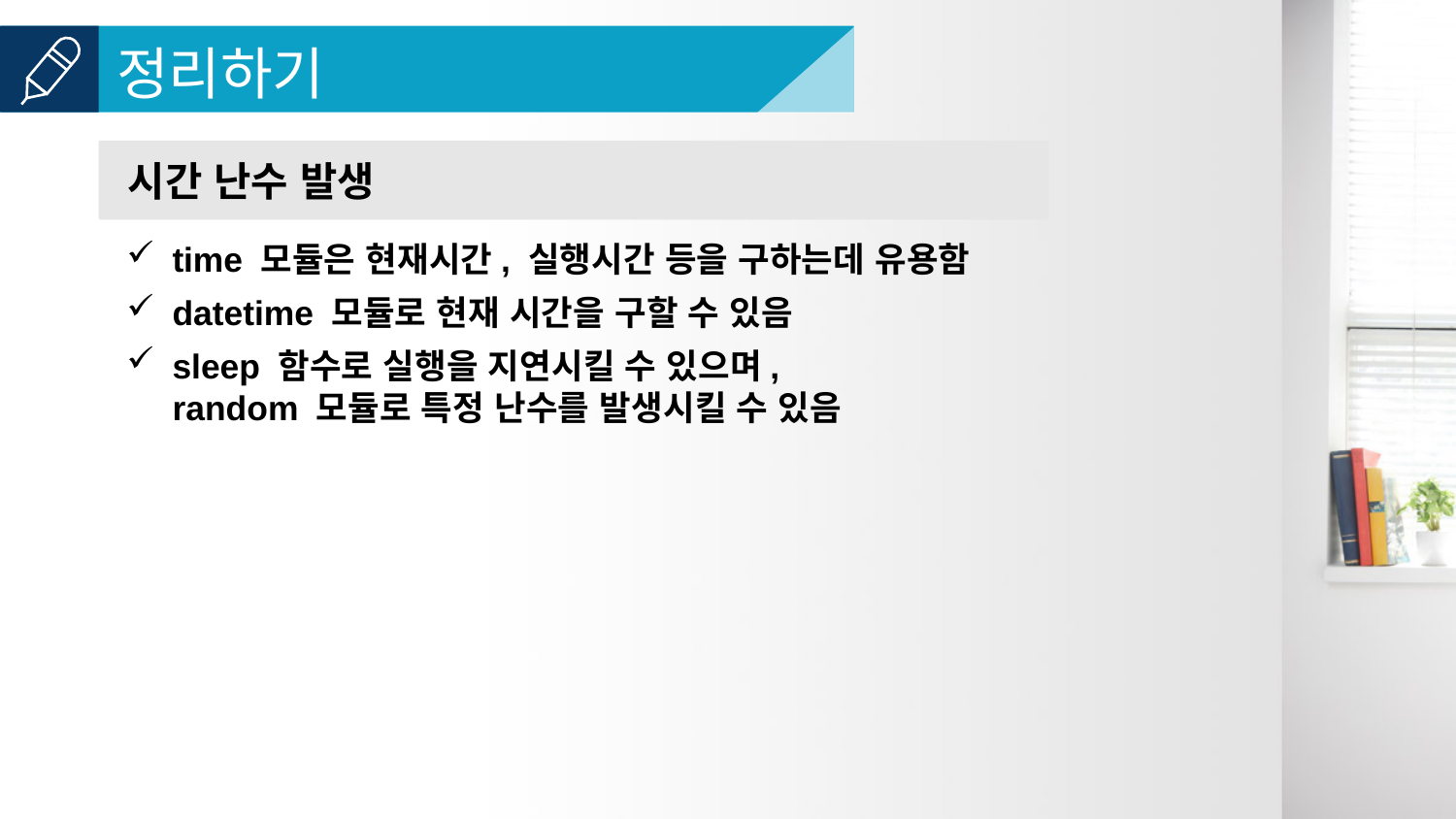

시간 난수 발생
time 모듈은 현재시간, 실행시간 등을 구하는데 유용함
datetime 모듈로 현재 시간을 구할 수 있음
sleep 함수로 실행을 지연시킬 수 있으며,
random 모듈로 특정 난수를 발생시킬 수 있음